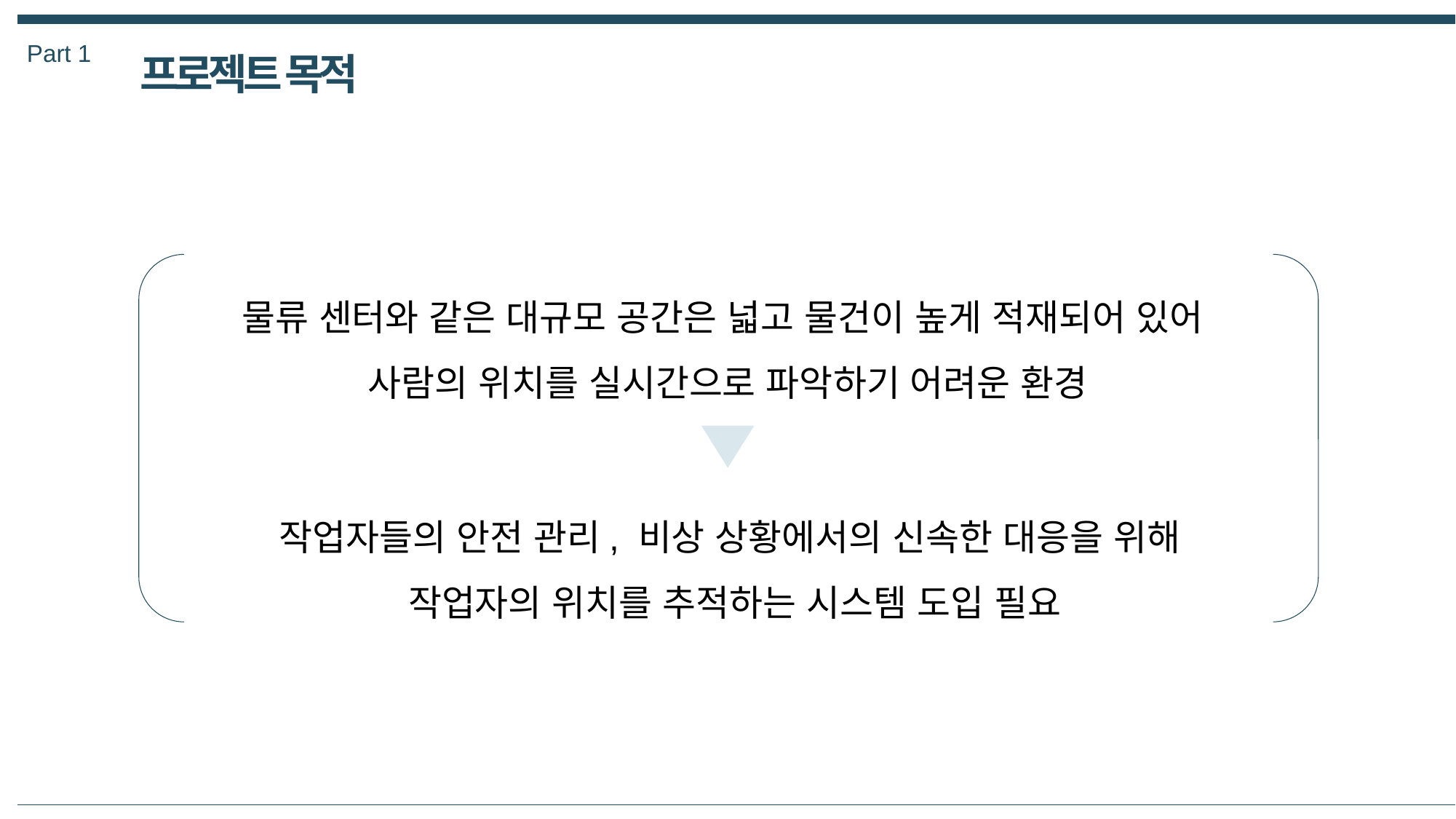

Part 1
프로젝트 목적

물류 센터와 같은 대규모 공간은 넓고 물건이 높게 적재되어 있어
사람의 위치를 실시간으로 파악하기 어려운 환경

작업자들의 안전 관리, 비상 상황에서의 신속한 대응을 위해 ​
작업자의 위치를 추적하는 시스템 도입 필요